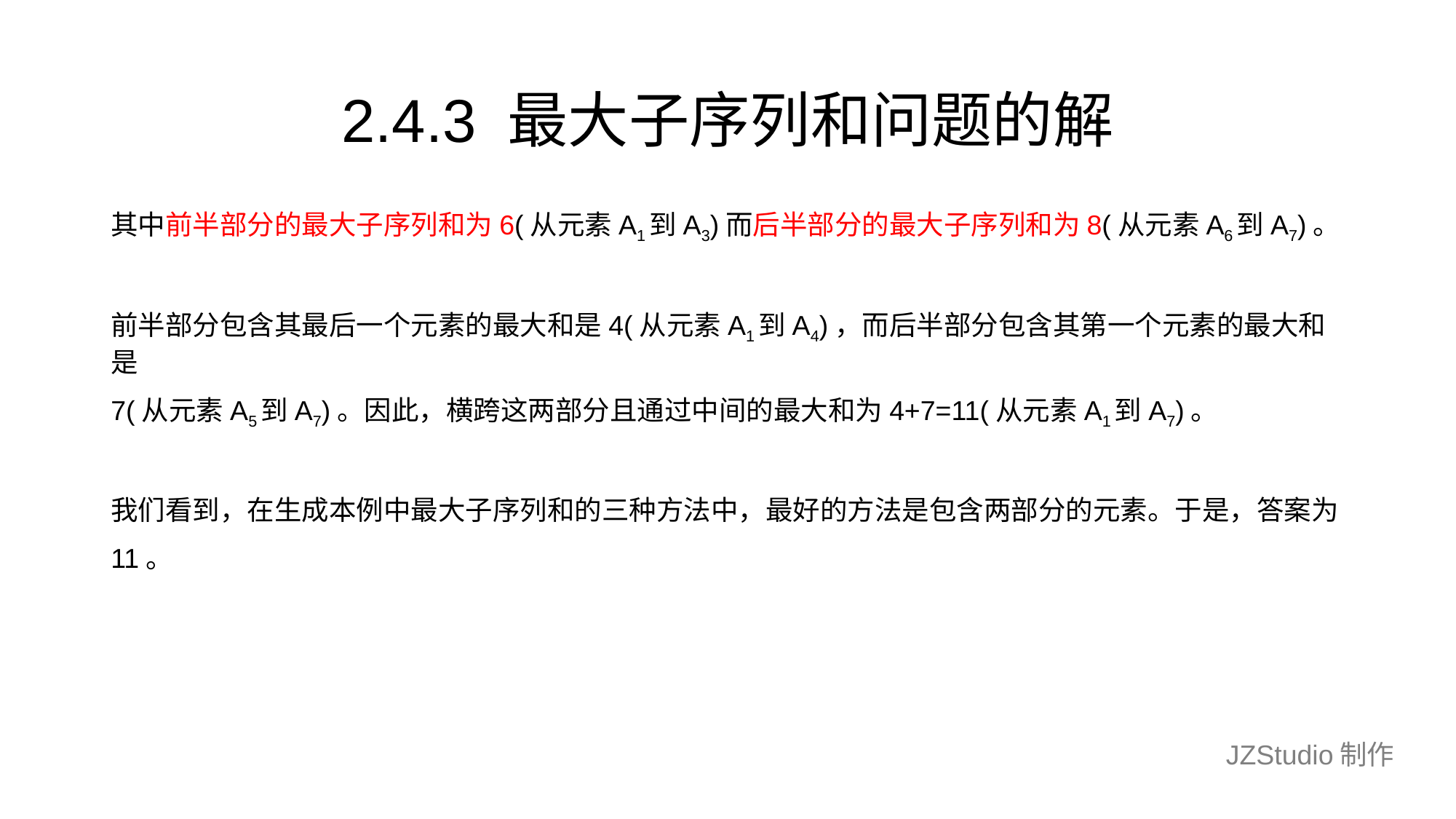

# 2.4.3 最大子序列和问题的解
其中前半部分的最大子序列和为6(从元素A1到A3)而后半部分的最大子序列和为8(从元素A6到A7)。

前半部分包含其最后一个元素的最大和是4(从元素A1到A4)，而后半部分包含其第一个元素的最大和是
7(从元素A5到A7)。因此，横跨这两部分且通过中间的最大和为4+7=11(从元素A1到A7)。

我们看到，在生成本例中最大子序列和的三种方法中，最好的方法是包含两部分的元素。于是，答案为
11。